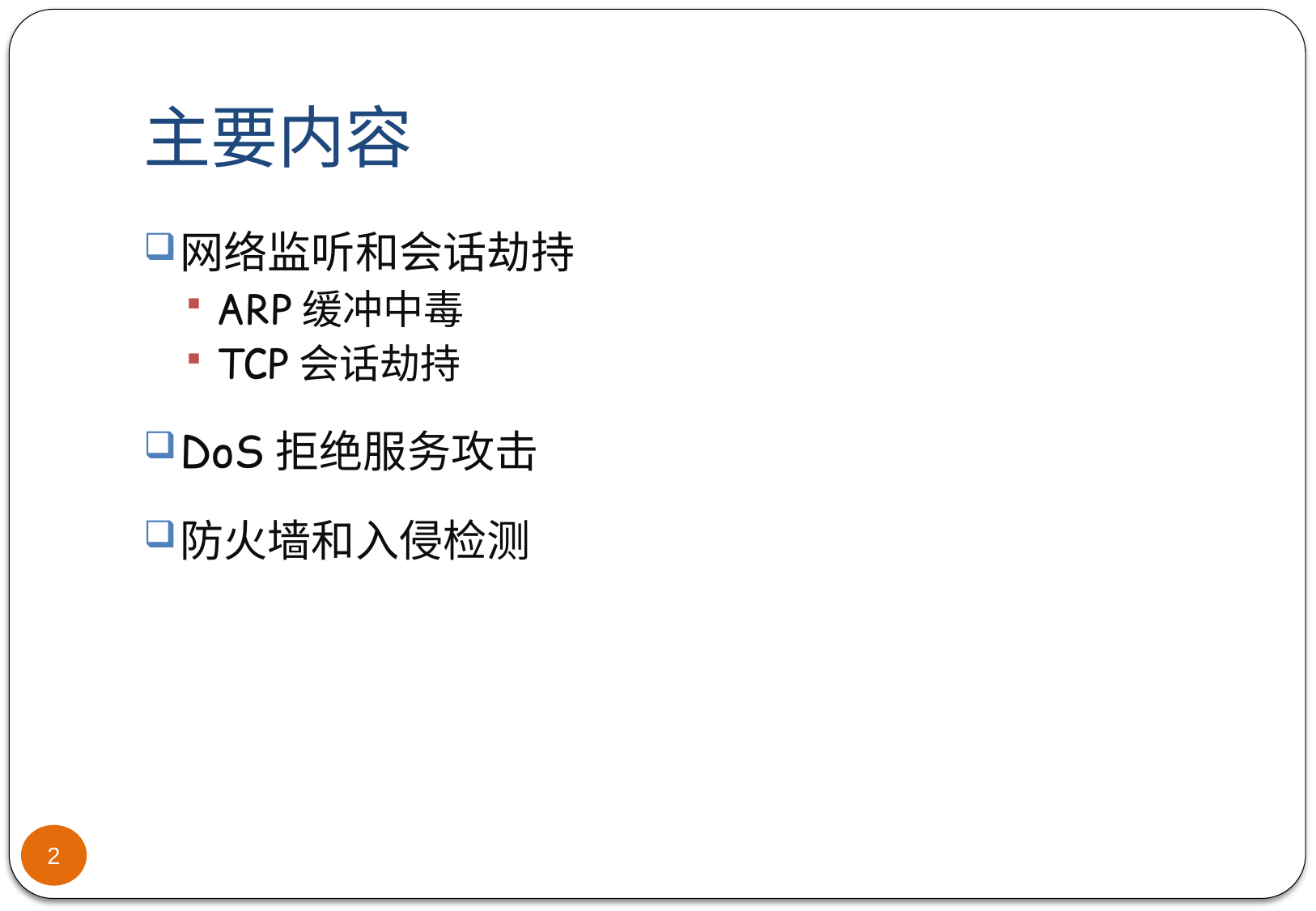

# 主要内容
网络监听和会话劫持
ARP缓冲中毒
TCP会话劫持
DoS拒绝服务攻击
防火墙和入侵检测

2